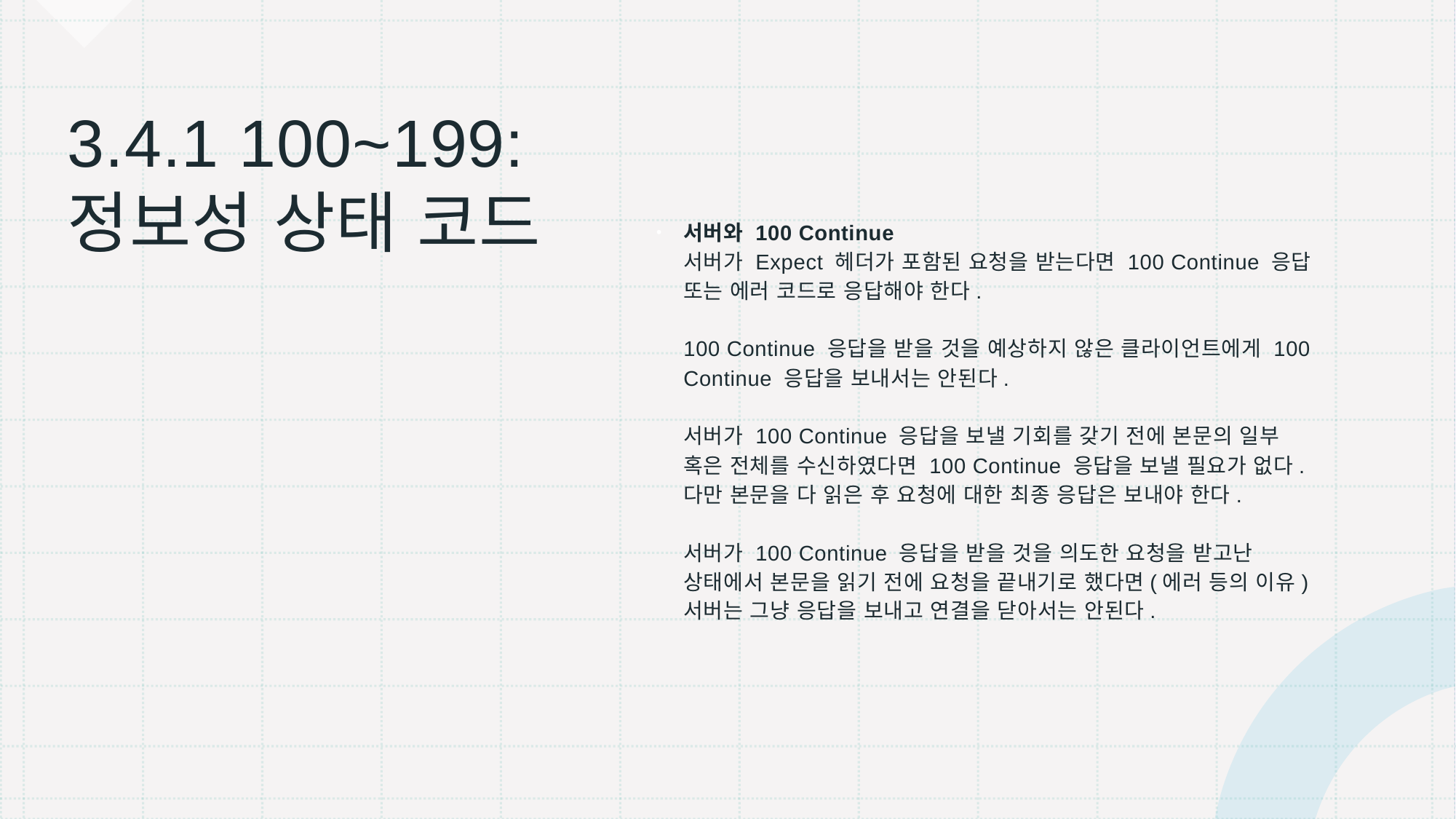

# 3.4.1 100~199: 정보성 상태 코드
서버와 100 Continue
서버가 Expect 헤더가 포함된 요청을 받는다면 100 Continue 응답 또는 에러 코드로 응답해야 한다.
100 Continue 응답을 받을 것을 예상하지 않은 클라이언트에게 100 Continue 응답을 보내서는 안된다.
서버가 100 Continue 응답을 보낼 기회를 갖기 전에 본문의 일부 혹은 전체를 수신하였다면 100 Continue 응답을 보낼 필요가 없다. 다만 본문을 다 읽은 후 요청에 대한 최종 응답은 보내야 한다.
서버가 100 Continue 응답을 받을 것을 의도한 요청을 받고난 상태에서 본문을 읽기 전에 요청을 끝내기로 했다면(에러 등의 이유) 서버는 그냥 응답을 보내고 연결을 닫아서는 안된다.